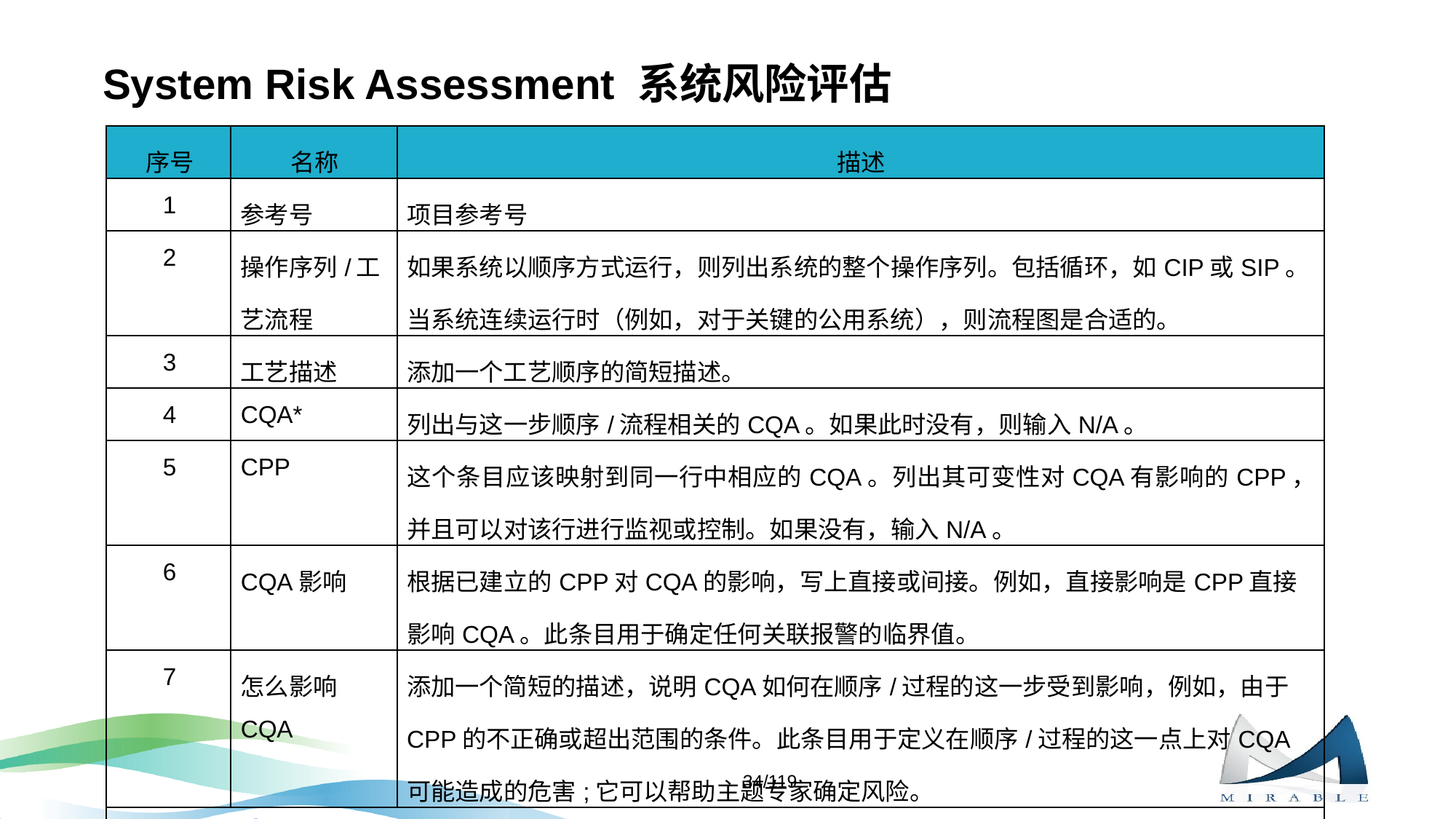

# System Risk Assessment 系统风险评估
| 序号 | 名称 | 描述 |
| --- | --- | --- |
| 1 | 参考号 | 项目参考号 |
| 2 | 操作序列/工艺流程 | 如果系统以顺序方式运行，则列出系统的整个操作序列。包括循环，如CIP或SIP。当系统连续运行时（例如，对于关键的公用系统），则流程图是合适的。 |
| 3 | 工艺描述 | 添加一个工艺顺序的简短描述。 |
| 4 | CQA\* | 列出与这一步顺序/流程相关的CQA。如果此时没有，则输入N/A。 |
| 5 | CPP | 这个条目应该映射到同一行中相应的CQA。列出其可变性对CQA有影响的CPP，并且可以对该行进行监视或控制。如果没有，输入N/A。 |
| 6 | CQA影响 | 根据已建立的CPP对CQA的影响，写上直接或间接。例如，直接影响是CPP直接影响CQA。此条目用于确定任何关联报警的临界值。 |
| 7 | 怎么影响CQA | 添加一个简短的描述，说明CQA如何在顺序/过程的这一步受到影响，例如，由于CPP的不正确或超出范围的条件。此条目用于定义在顺序/过程的这一点上对CQA可能造成的危害;它可以帮助主题专家确定风险。 |
| 法规要求（例如，标签、日期、批次编码）可以用与CQAs相同的方式处理。控制通常将纳入设计中，并进行验证，以确保满足监管要求。 |  |  |
34/119